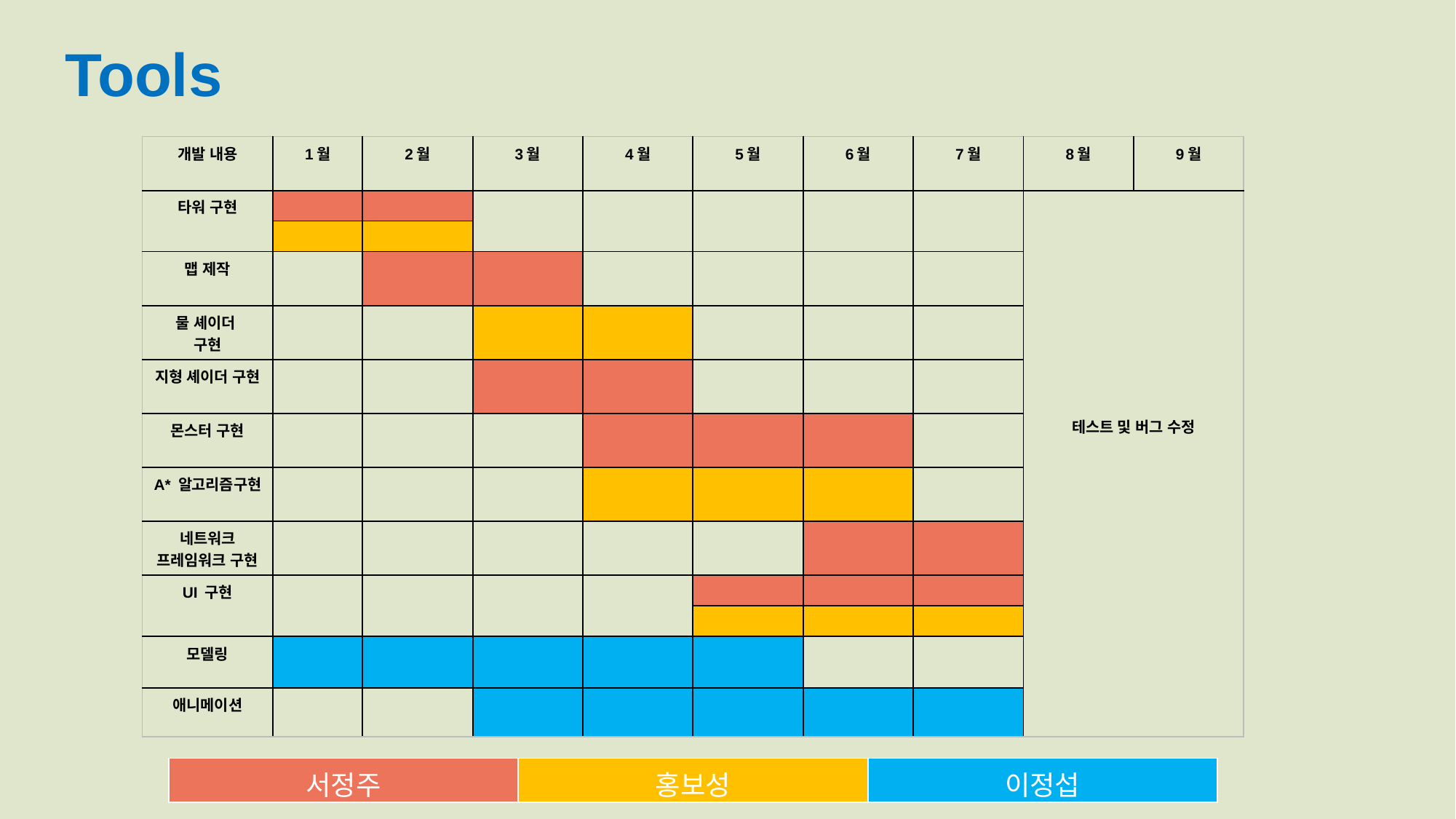

Tools
| 개발 내용 | 1월 | 2월 | 3월 | 4월 | 5월 | 6월 | 7월 | 8월 | 9월 |
| --- | --- | --- | --- | --- | --- | --- | --- | --- | --- |
| 타워 구현 |  |  |  |  |  |  |  | 테스트 및 버그 수정 |  |
|  |  |  |  |  |  |  |  |  |  |
| 맵 제작 |  |  |  |  |  |  |  |  |  |
| 물 셰이더 구현 |  |  |  |  |  |  |  |  |  |
| 지형 셰이더 구현 |  |  |  |  |  |  |  |  |  |
| 몬스터 구현 |  |  |  |  |  |  |  |  |  |
| A\* 알고리즘구현 |  |  |  |  |  |  |  |  |  |
| 네트워크 프레임워크 구현 |  |  |  |  |  |  |  |  |  |
| UI 구현 |  |  |  |  |  |  |  |  |  |
|  |  |  |  |  |  |  |  |  |  |
| 모델링 |  |  |  |  |  |  |  |  |  |
| 애니메이션 |  |  |  |  |  |  |  |  |  |
| 서정주 | 홍보성 | 이정섭 |
| --- | --- | --- |